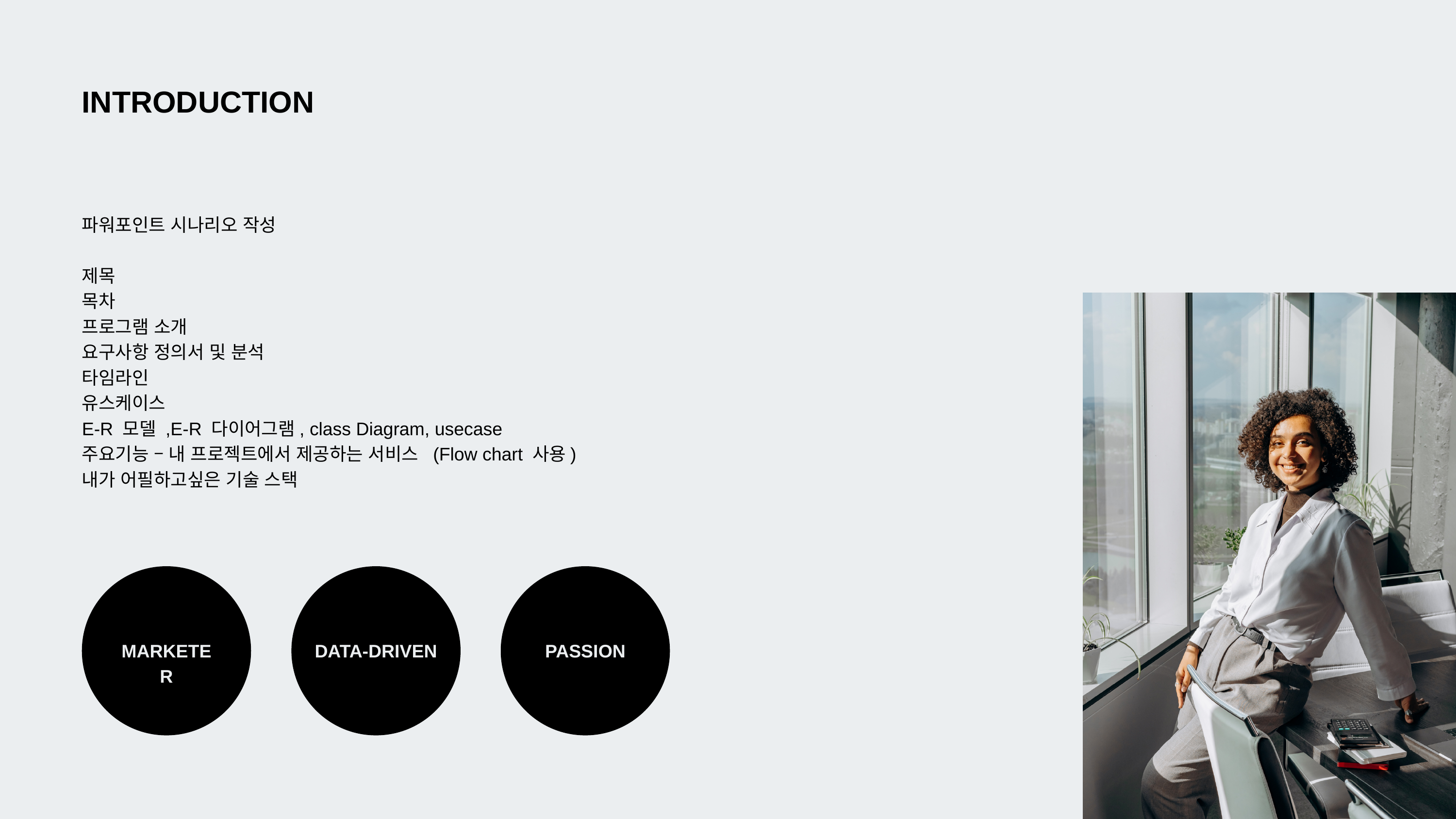

INTRODUCTION
파워포인트 시나리오 작성

제목
목차
프로그램 소개
요구사항 정의서 및 분석
타임라인
유스케이스
E-R 모델 ,E-R 다이어그램, class Diagram, usecase
주요기능 – 내 프로젝트에서 제공하는 서비스  (Flow chart 사용)
내가 어필하고싶은 기술 스택

MARKETER
DATA-DRIVEN
PASSION